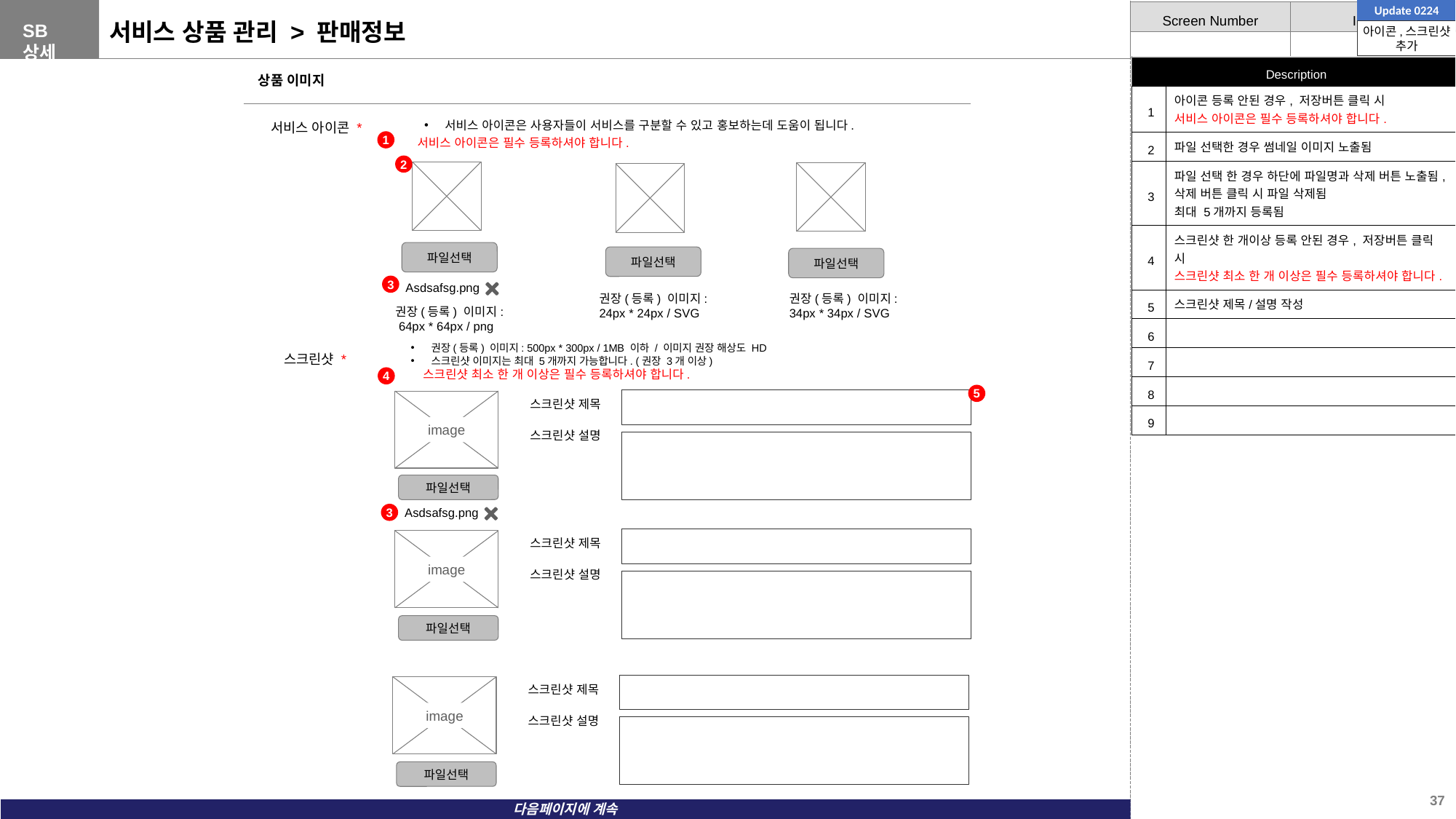

Update 0224
# 서비스 상품 관리 > 판매정보
아이콘,스크린샷 추가
| Description |  |
| --- | --- |
| 1 | 아이콘 등록 안된 경우, 저장버튼 클릭 시 서비스 아이콘은 필수 등록하셔야 합니다. |
| 2 | 파일 선택한 경우 썸네일 이미지 노출됨 |
| 3 | 파일 선택 한 경우 하단에 파일명과 삭제 버튼 노출됨, 삭제 버튼 클릭 시 파일 삭제됨 최대 5개까지 등록됨 |
| 4 | 스크린샷 한 개이상 등록 안된 경우, 저장버튼 클릭 시 스크린샷 최소 한 개 이상은 필수 등록하셔야 합니다. |
| 5 | 스크린샷 제목/설명 작성 |
| 6 |  |
| 7 |  |
| 8 |  |
| 9 |  |
상품 이미지
서비스 아이콘은 사용자들이 서비스를 구분할 수 있고 홍보하는데 도움이 됩니다.
서비스 아이콘 *
서비스 아이콘은 필수 등록하셔야 합니다.
1
2

파일선택
파일선택
파일선택
Asdsafsg.png
3

권장(등록) 이미지:
34px * 34px / SVG
권장(등록) 이미지:
24px * 24px / SVG
권장(등록) 이미지:
 64px * 64px / png
권장(등록) 이미지: 500px * 300px / 1MB 이하 / 이미지 권장 해상도 HD
스크린샷 이미지는 최대 5개까지 가능합니다. (권장 3개 이상)
스크린샷 *
스크린샷 최소 한 개 이상은 필수 등록하셔야 합니다.
4
5

image
스크린샷 제목
스크린샷 설명

파일선택
Asdsafsg.png
3

스크린샷 제목

image
스크린샷 설명

파일선택

스크린샷 제목

image
스크린샷 설명

파일선택
다음페이지에 계속